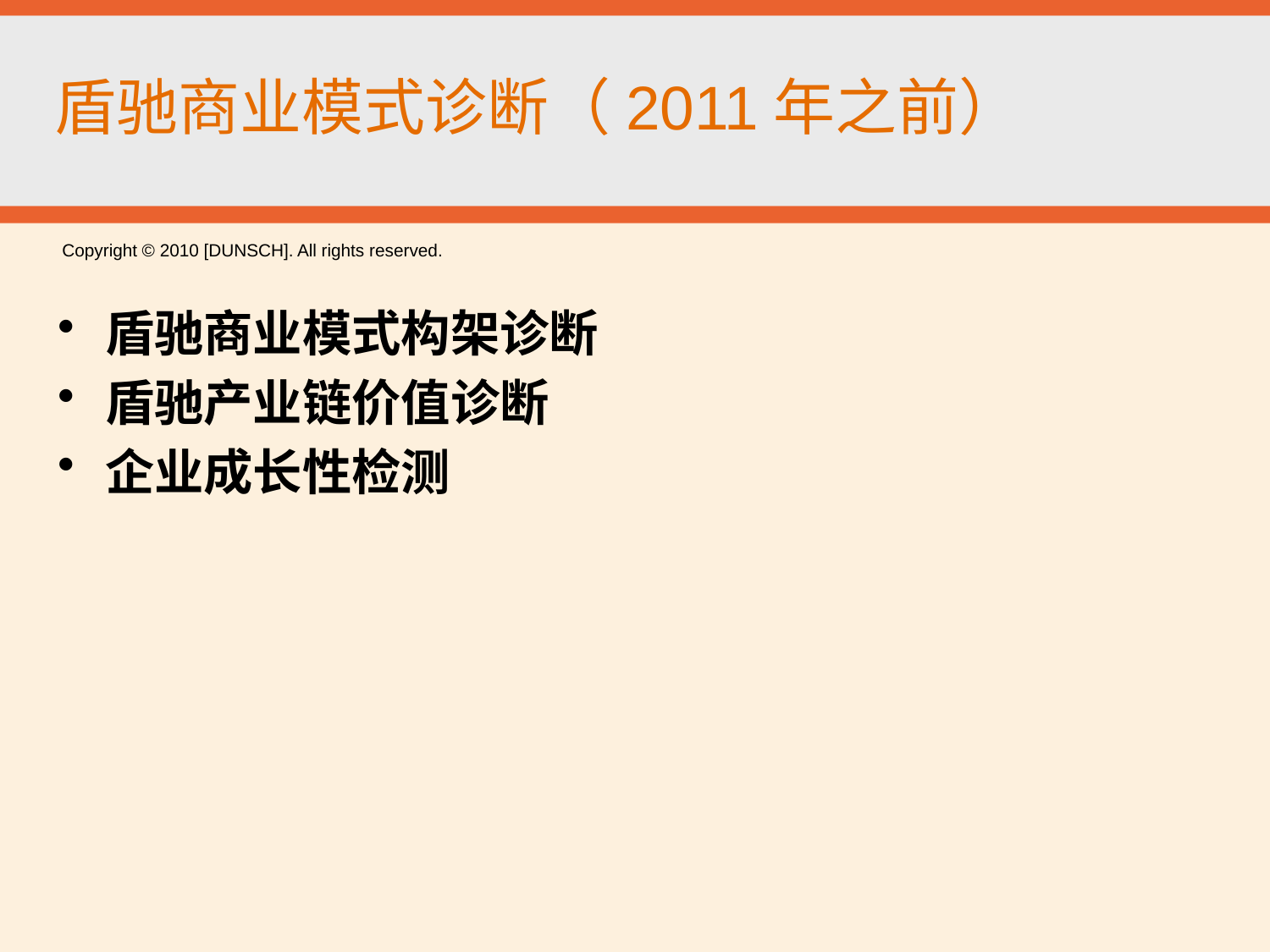

# 盾驰商业模式诊断（2011年之前）
盾驰商业模式构架诊断
盾驰产业链价值诊断
企业成长性检测